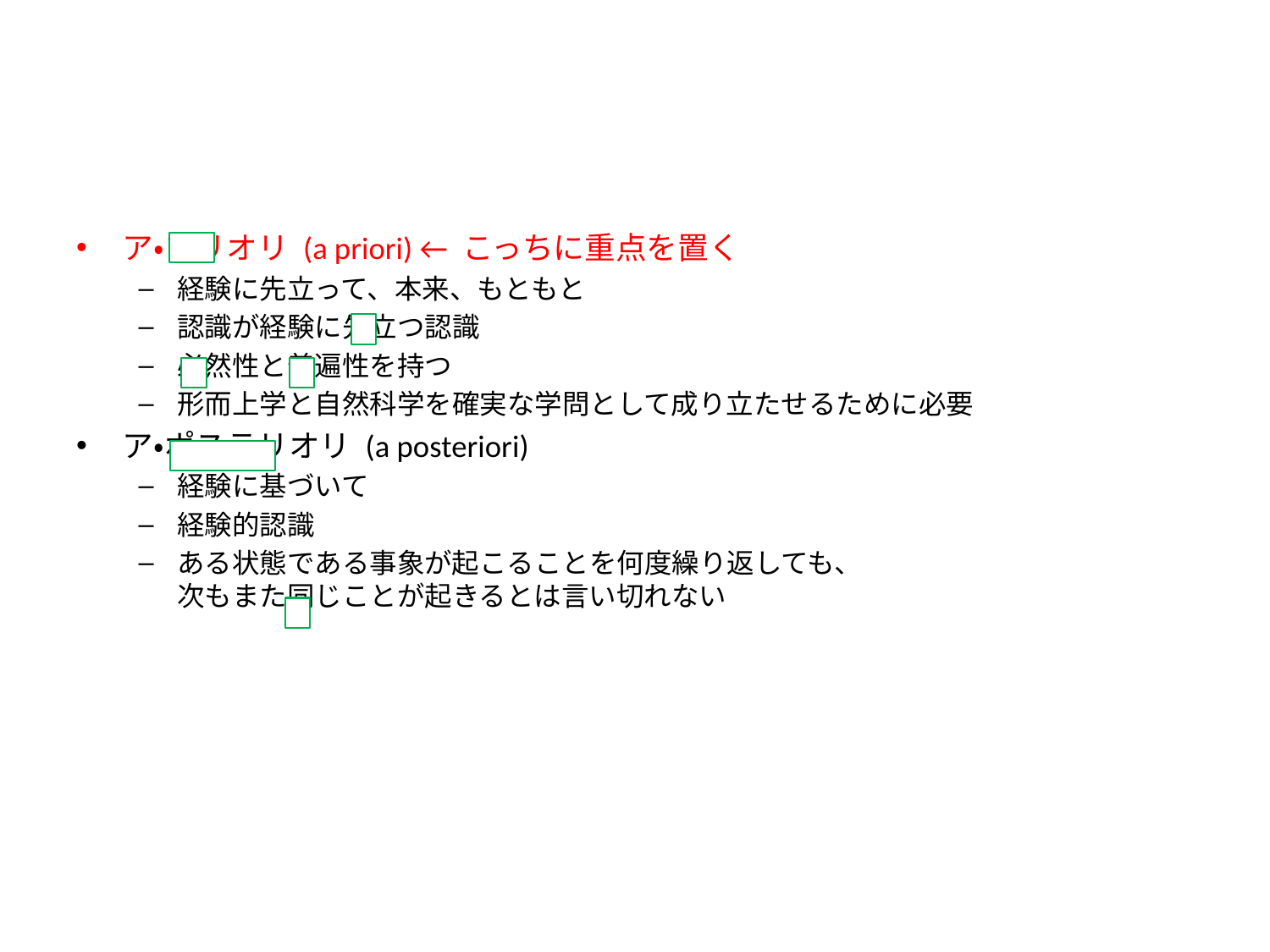

#
ア・プリオリ (a priori) ← こっちに重点を置く
経験に先立って、本来、もともと
認識が経験に先立つ認識
必然性と普遍性を持つ
形而上学と自然科学を確実な学問として成り立たせるために必要
ア・ポステリオリ (a posteriori)
経験に基づいて
経験的認識
ある状態である事象が起こることを何度繰り返しても、
次もまた同じことが起きるとは言い切れない